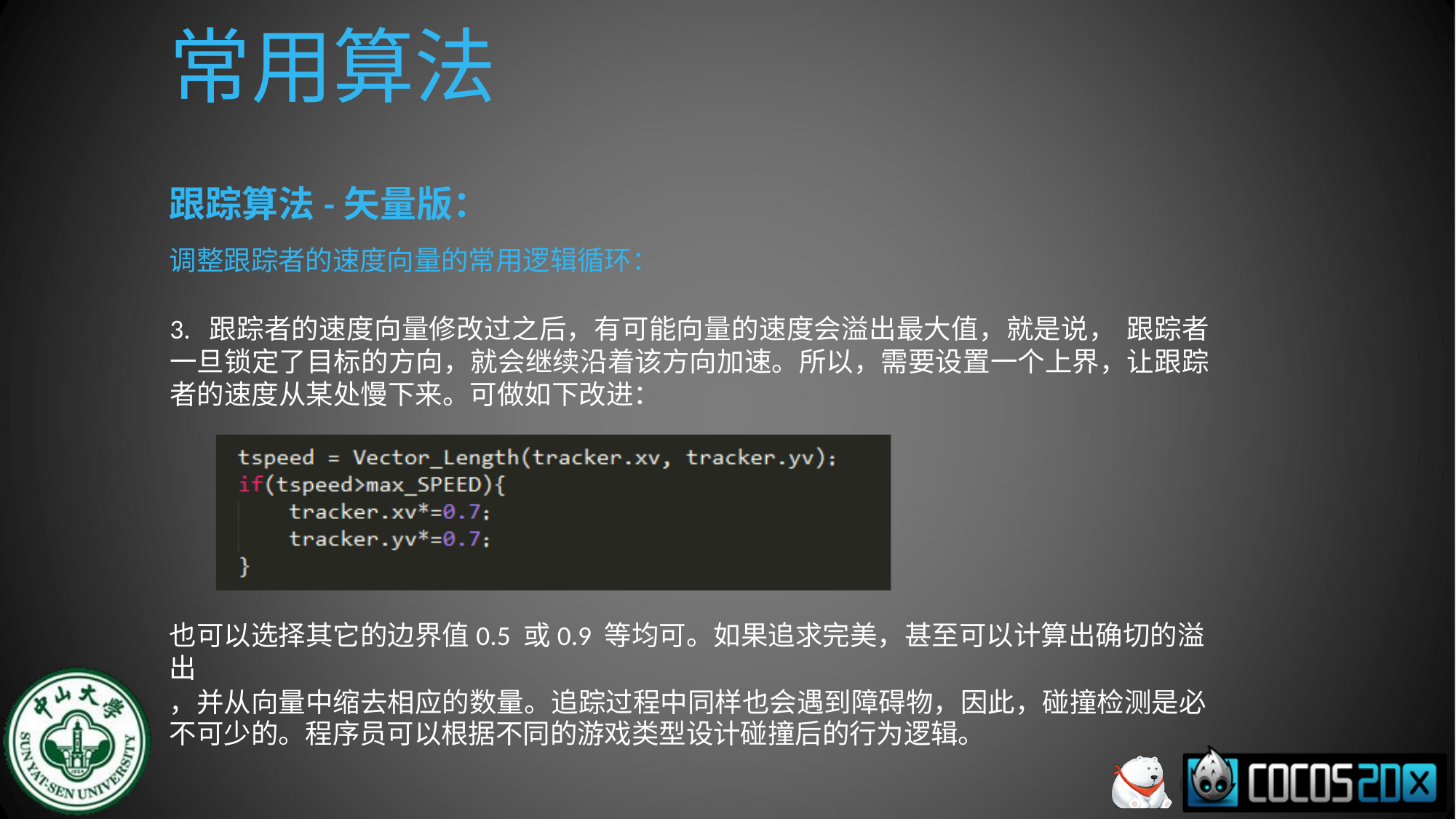

# 常用算法
跟踪算法-矢量版：
调整跟踪者的速度向量的常用逻辑循环：

3. 跟踪者的速度向量修改过之后，有可能向量的速度会溢出最大值，就是说， 跟踪者 一旦锁定了目标的方向，就会继续沿着该方向加速。所以，需要设置一个上界，让跟踪 者的速度从某处慢下来。可做如下改进：

也可以选择其它的边界值0.5 或0.9 等均可。如果追求完美，甚至可以计算出确切的溢出
，并从向量中缩去相应的数量。追踪过程中同样也会遇到障碍物，因此，碰撞检测是必
不可少的。程序员可以根据不同的游戏类型设计碰撞后的行为逻辑。